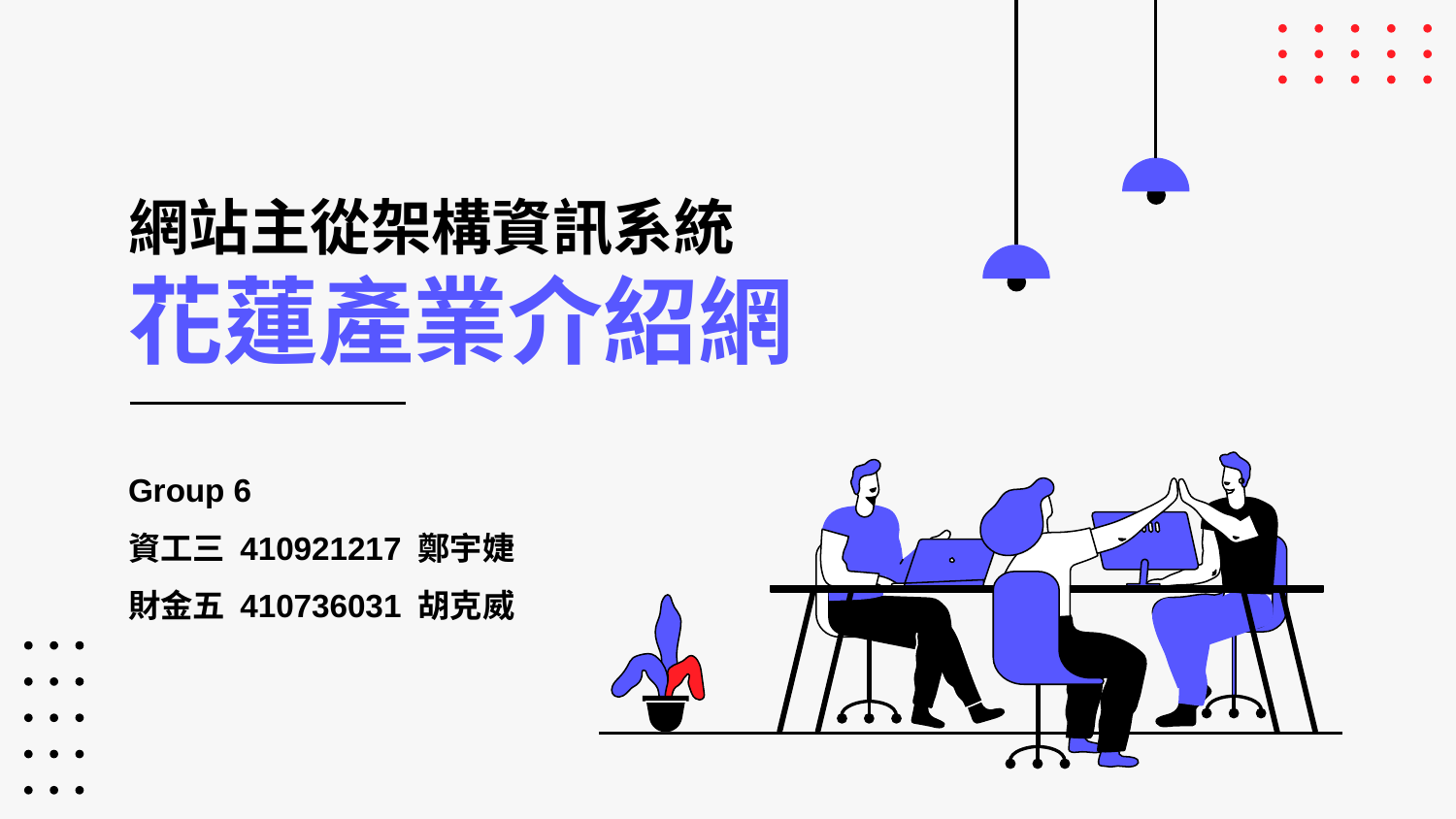

# 網站主從架構資訊系統 花蓮產業介紹網
Group 6
資工三 410921217 鄭宇婕
財金五 410736031 胡克威